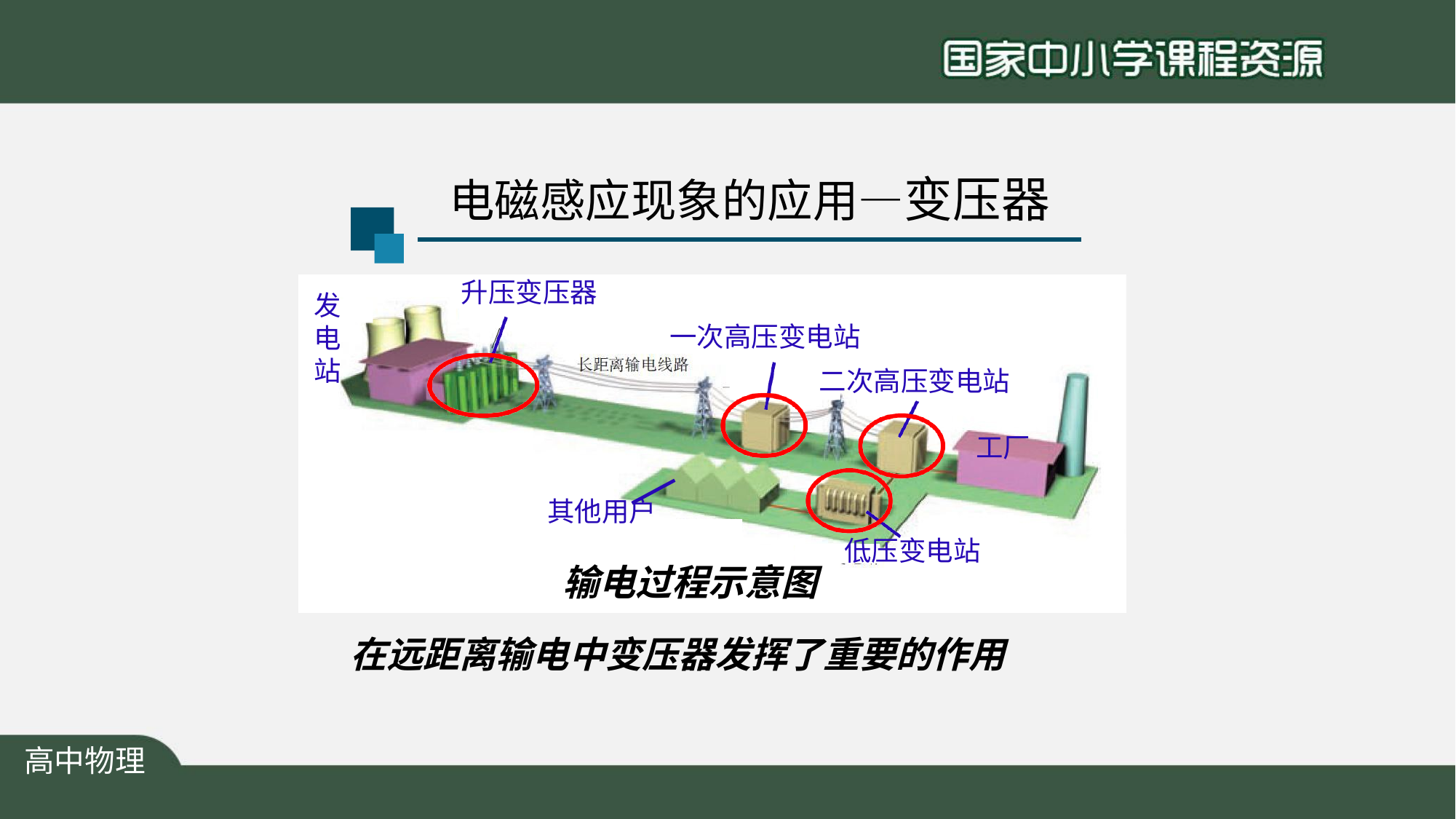

# 电磁感应现象的应用—变压器

升压变压器

发

一次高压变电站
二次高压变电站

工厂
电 站

其他用户

低压变电站

输电过程示意图
在远距离输电中变压器发挥了重要的作用
高中物理